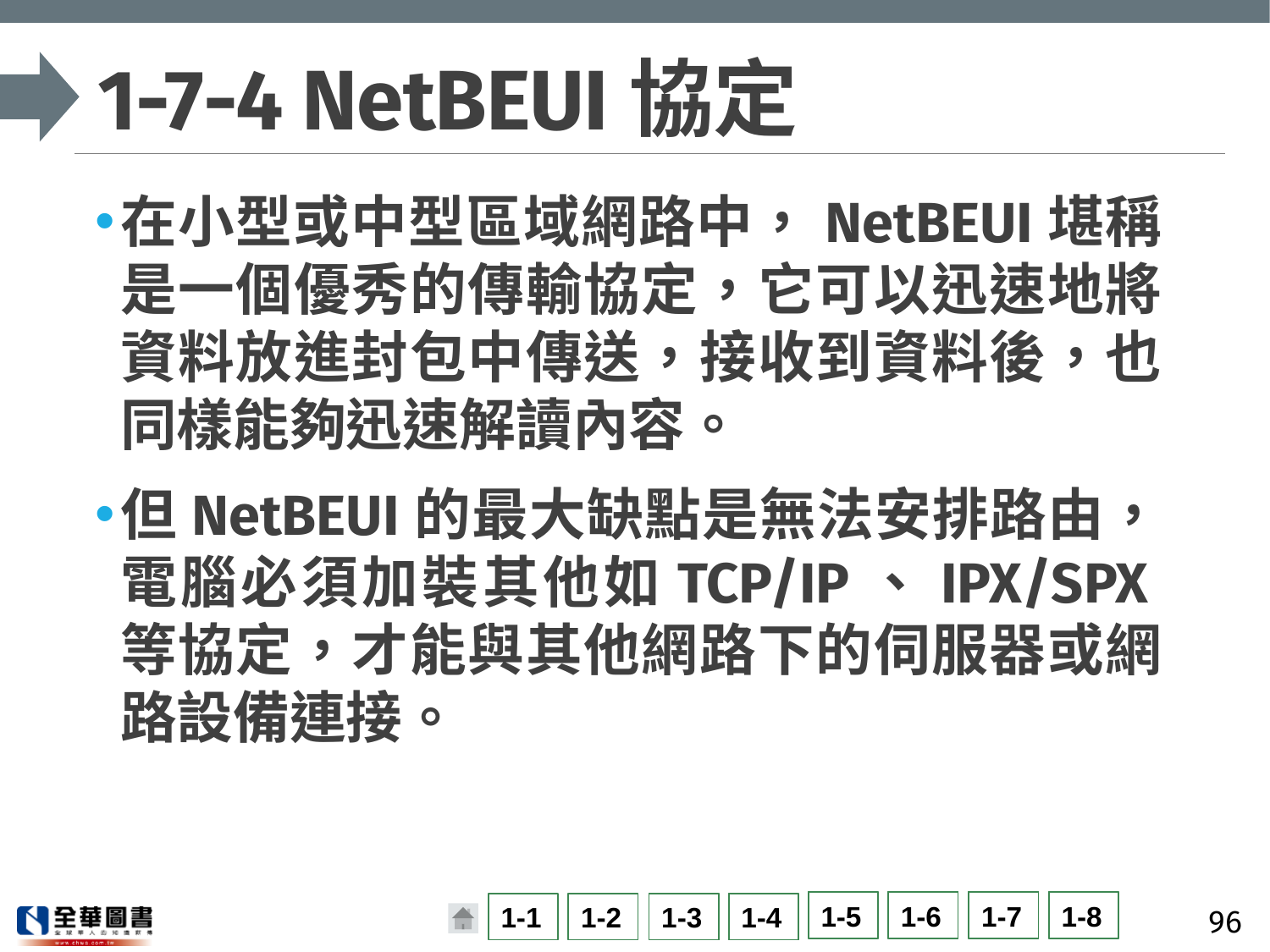

# 1-7-4 NetBEUI協定
在小型或中型區域網路中，NetBEUI堪稱是一個優秀的傳輸協定，它可以迅速地將資料放進封包中傳送，接收到資料後，也同樣能夠迅速解讀內容。
但NetBEUI的最大缺點是無法安排路由，電腦必須加裝其他如TCP/IP、IPX/SPX等協定，才能與其他網路下的伺服器或網路設備連接。
96